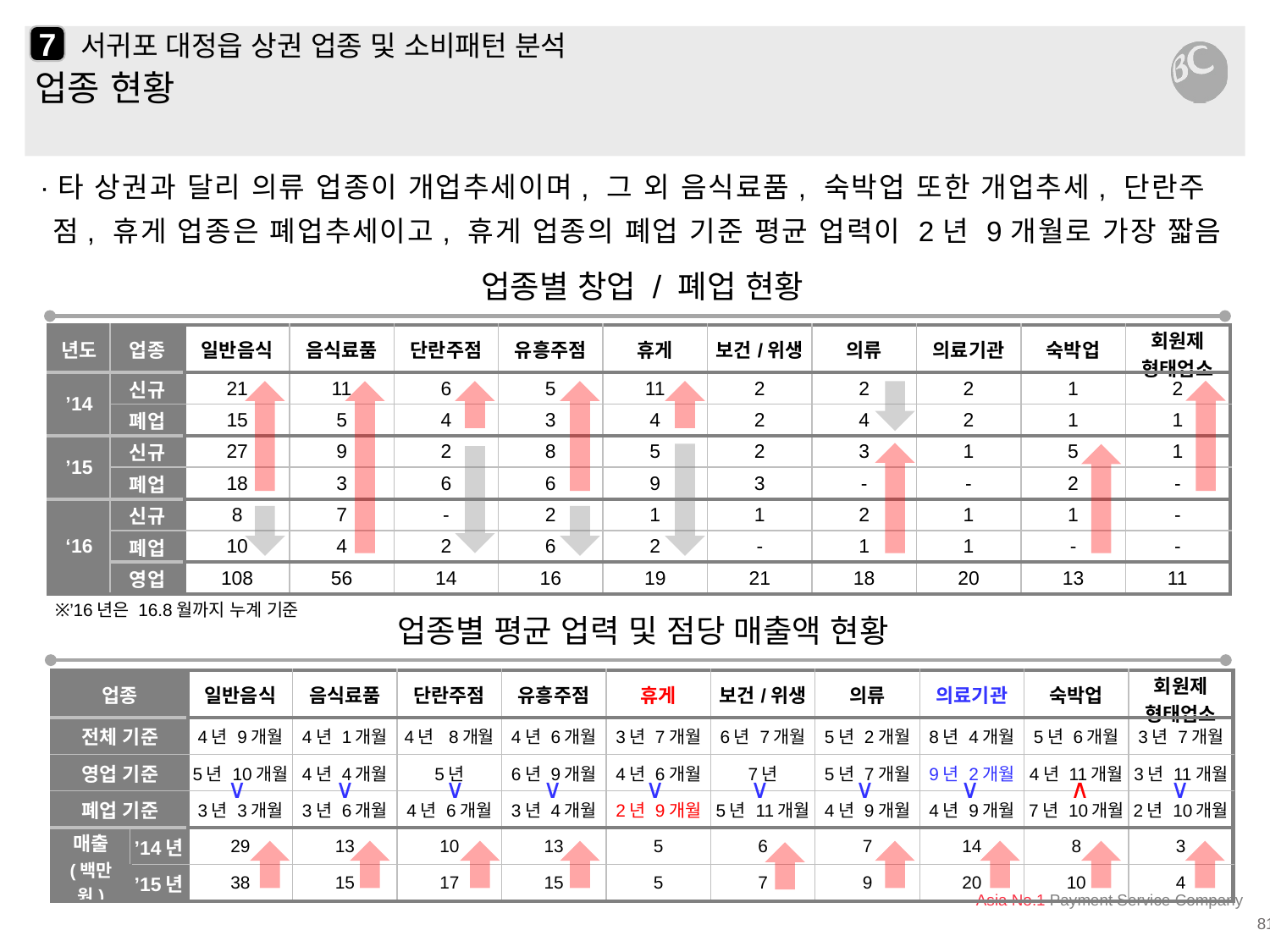

7
# 서귀포 대정읍 상권 업종 및 소비패턴 분석
업종 현황
·타 상권과 달리 의류 업종이 개업추세이며, 그 외 음식료품, 숙박업 또한 개업추세, 단란주점, 휴게 업종은 폐업추세이고, 휴게 업종의 폐업 기준 평균 업력이 2년 9개월로 가장 짧음
업종별 창업 / 폐업 현황
| 년도 | 업종 | 일반음식 | 음식료품 | 단란주점 | 유흥주점 | 휴게 | 보건/위생 | 의류 | 의료기관 | 숙박업 | 회원제 형태업소 |
| --- | --- | --- | --- | --- | --- | --- | --- | --- | --- | --- | --- |
| ’14 | 신규 | 21 | 11 | 6 | 5 | 11 | 2 | 2 | 2 | 1 | 2 |
|  | 폐업 | 15 | 5 | 4 | 3 | 4 | 2 | 4 | 2 | 1 | 1 |
| ’15 | 신규 | 27 | 9 | 2 | 8 | 5 | 2 | 3 | 1 | 5 | 1 |
|  | 폐업 | 18 | 3 | 6 | 6 | 9 | 3 | - | - | 2 | - |
| ‘16 | 신규 | 8 | 7 | - | 2 | 1 | 1 | 2 | 1 | 1 | - |
|  | 폐업 | 10 | 4 | 2 | 6 | 2 | - | 1 | 1 | - | - |
|  | 영업 | 108 | 56 | 14 | 16 | 19 | 21 | 18 | 20 | 13 | 11 |

※’16년은 16.8월까지 누계 기준
업종별 평균 업력 및 점당 매출액 현황
| 업종 |  | 일반음식 | 음식료품 | 단란주점 | 유흥주점 | 휴게 | 보건/위생 | 의류 | 의료기관 | 숙박업 | 회원제 형태업소 |
| --- | --- | --- | --- | --- | --- | --- | --- | --- | --- | --- | --- |
| 전체 기준 |  | 4년 9개월 | 4년 1개월 | 4년 8개월 | 4년 6개월 | 3년 7개월 | 6년 7개월 | 5년 2개월 | 8년 4개월 | 5년 6개월 | 3년 7개월 |
| 영업 기준 |  | 5년 10개월 | 4년 4개월 | 5년 | 6년 9개월 | 4년 6개월 | 7년 | 5년 7개월 | 9년 2개월 | 4년 11개월 | 3년 11개월 |
| 폐업 기준 |  | 3년 3개월 | 3년 6개월 | 4년 6개월 | 3년 4개월 | 2년 9개월 | 5년 11개월 | 4년 9개월 | 4년 9개월 | 7년 10개월 | 2년 10개월 |
| 매출 (백만원) | ’14년 | 29 | 13 | 10 | 13 | 5 | 6 | 7 | 14 | 8 | 3 |
|  | ’15년 | 38 | 15 | 17 | 15 | 5 | 7 | 9 | 20 | 10 | 4 |
∨
∨
∨
∨
∨
∨
∨
∨
∧
∨